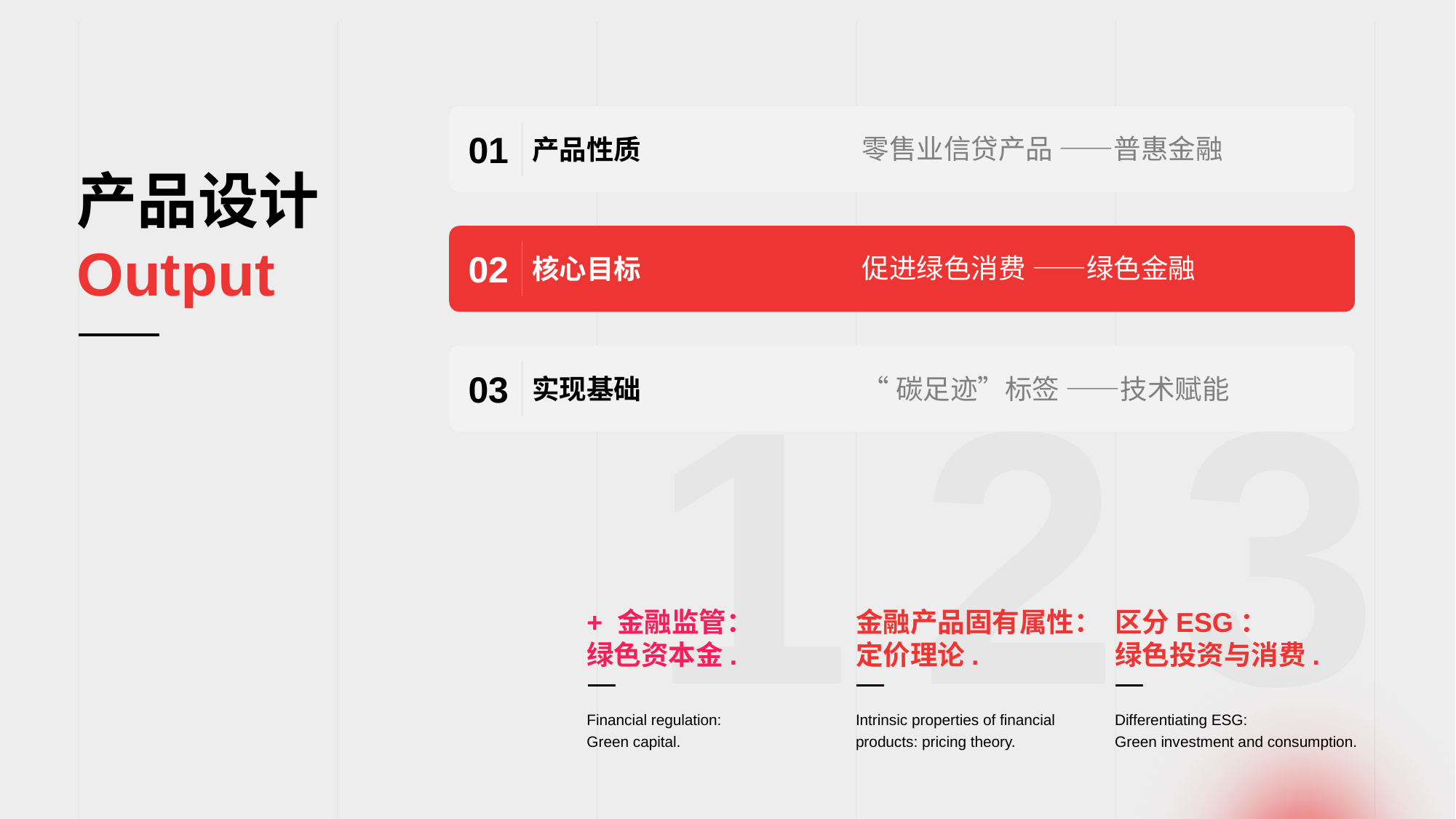

01
零售业信贷产品 ——普惠金融
产品性质
产品设计
Output

02
促进绿色消费 ——绿色金融
核心目标
1
2
3

03
实现基础
“碳足迹”标签 ——技术赋能
对比传统信贷：
违约与利益不相关.
+ 金融监管：
绿色资本金.
金融产品固有属性：定价理论.
区分ESG：
绿色投资与消费.
Compared with traditional credit:
Breach of contract has nothing to do with profit.
Financial regulation:
Green capital.
Intrinsic properties of financial products: pricing theory.

Differentiating ESG:
Green investment and consumption.

+ 价格属性：
𝐺_𝑉𝑎𝑅补偿定价.
Price attributes:
Green at risk value.